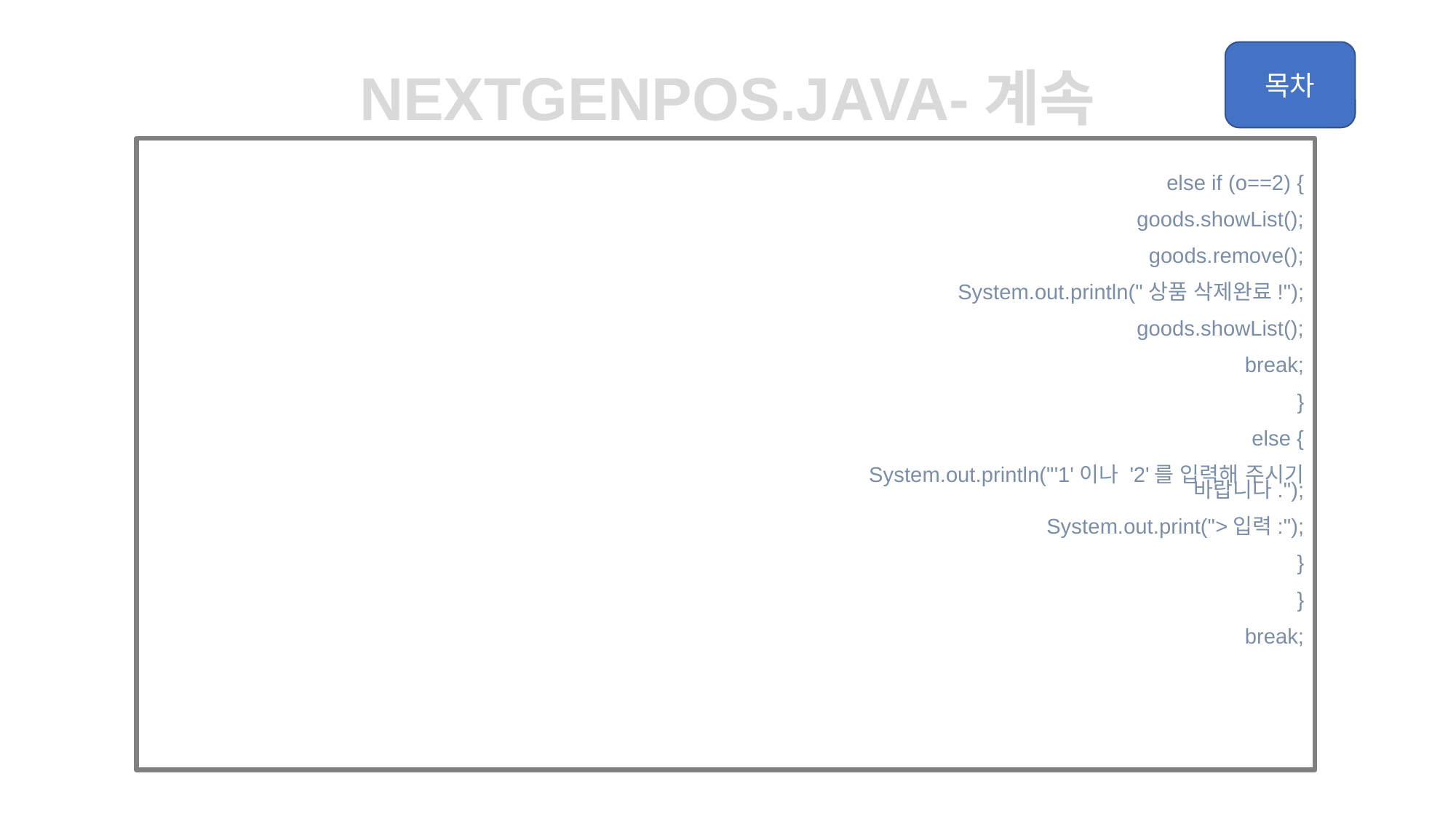

Nextgenpos.java-계속

					else if (o==2) {
						goods.showList();
						goods.remove();
						System.out.println("상품 삭제완료!");
						goods.showList();
						break;
					}
					else {
						System.out.println("'1'이나 '2'를 입력해 주시기 바랍니다.");
						System.out.print(">입력:");
					}
				}
				break;